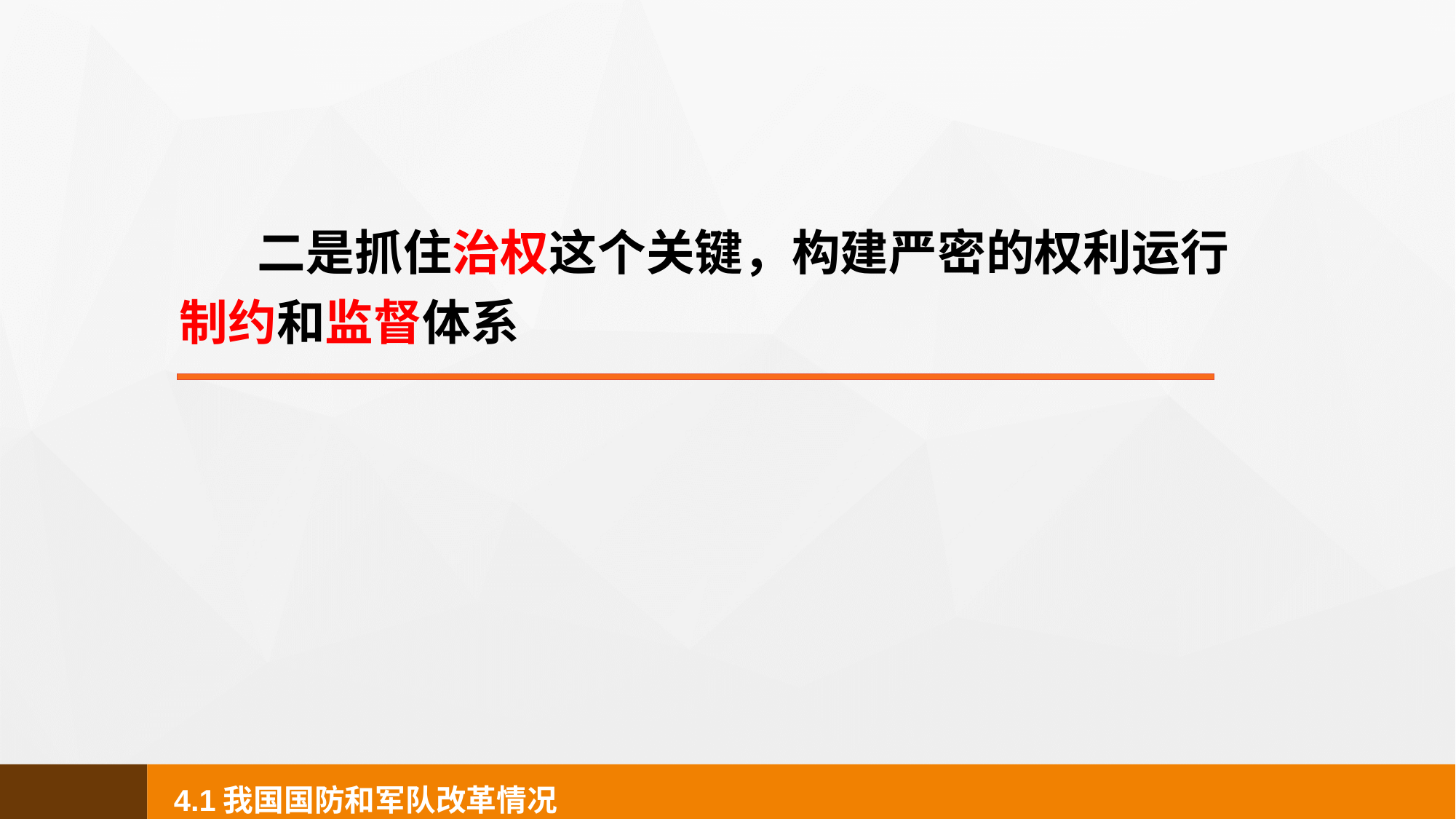

二是抓住治权这个关键，构建严密的权利运行制约和监督体系

4.1我国国防和军队改革情况